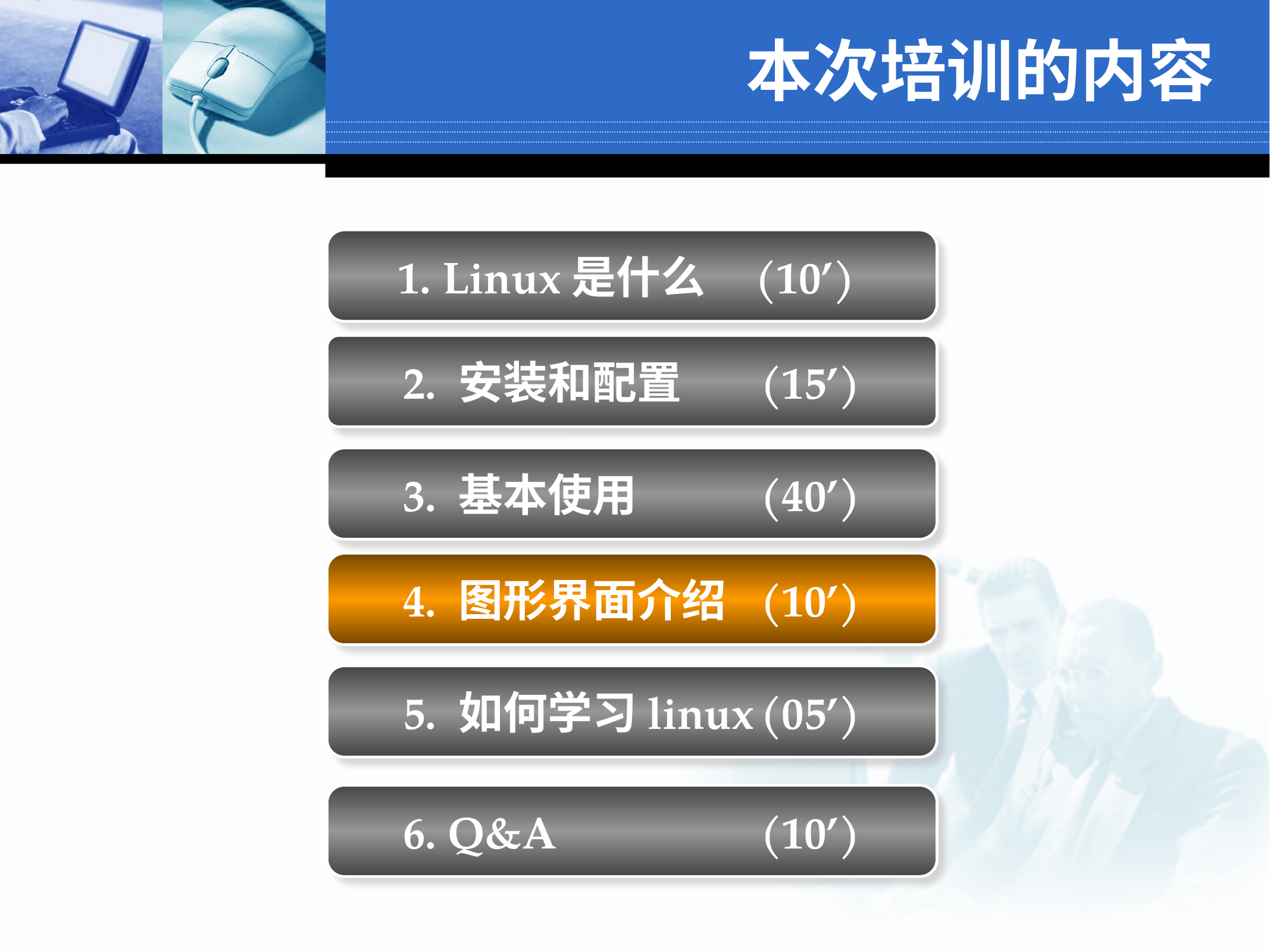

# 本次培训的内容
1. Linux是什么	(10’)
2. 安装和配置	(15’)
3. 基本使用		(40’)
4. 图形界面介绍	(10’)
5. 如何学习linux	(05’)
6. Q&A			(10’)